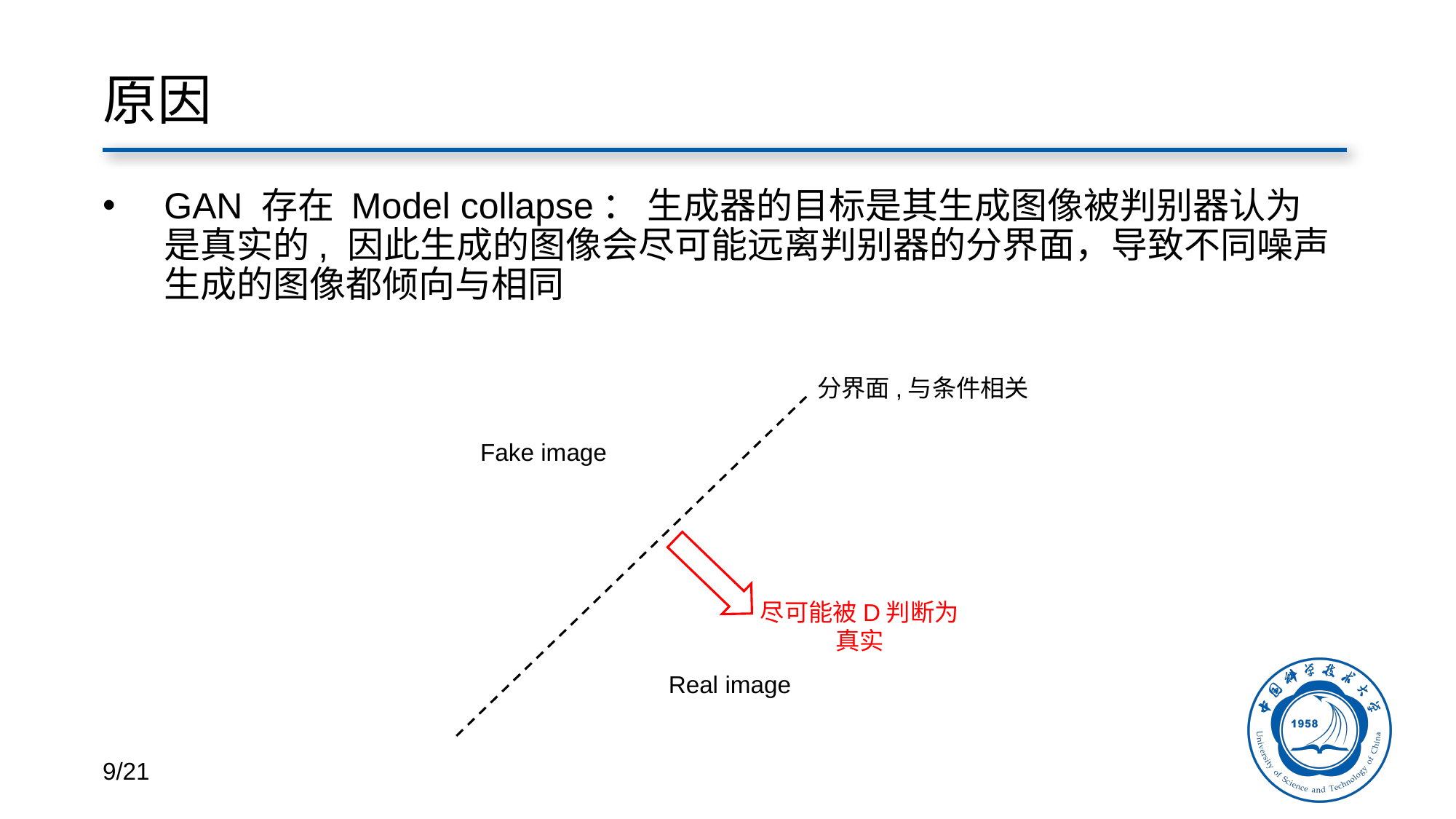

# 原因
GAN 存在 Model collapse： 生成器的目标是其生成图像被判别器认为是真实的, 因此生成的图像会尽可能远离判别器的分界面，导致不同噪声生成的图像都倾向与相同
分界面,与条件相关
Fake image

尽可能被D判断为
真实
Real image
9/21